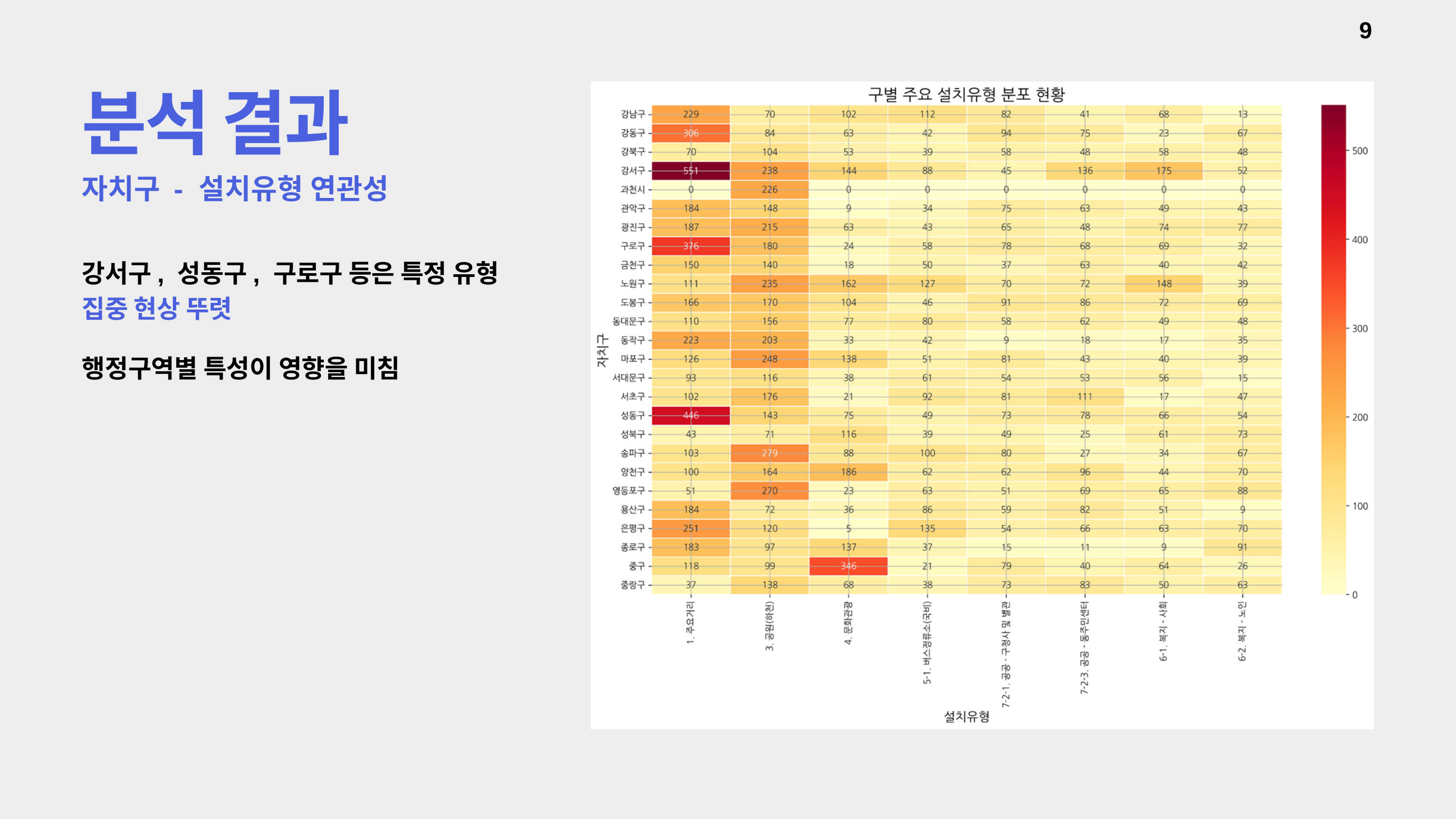

9

분석 결과
자치구 - 설치유형 연관성
강서구, 성동구, 구로구 등은 특정 유형
집중 현상 뚜렷
행정구역별 특성이 영향을 미침